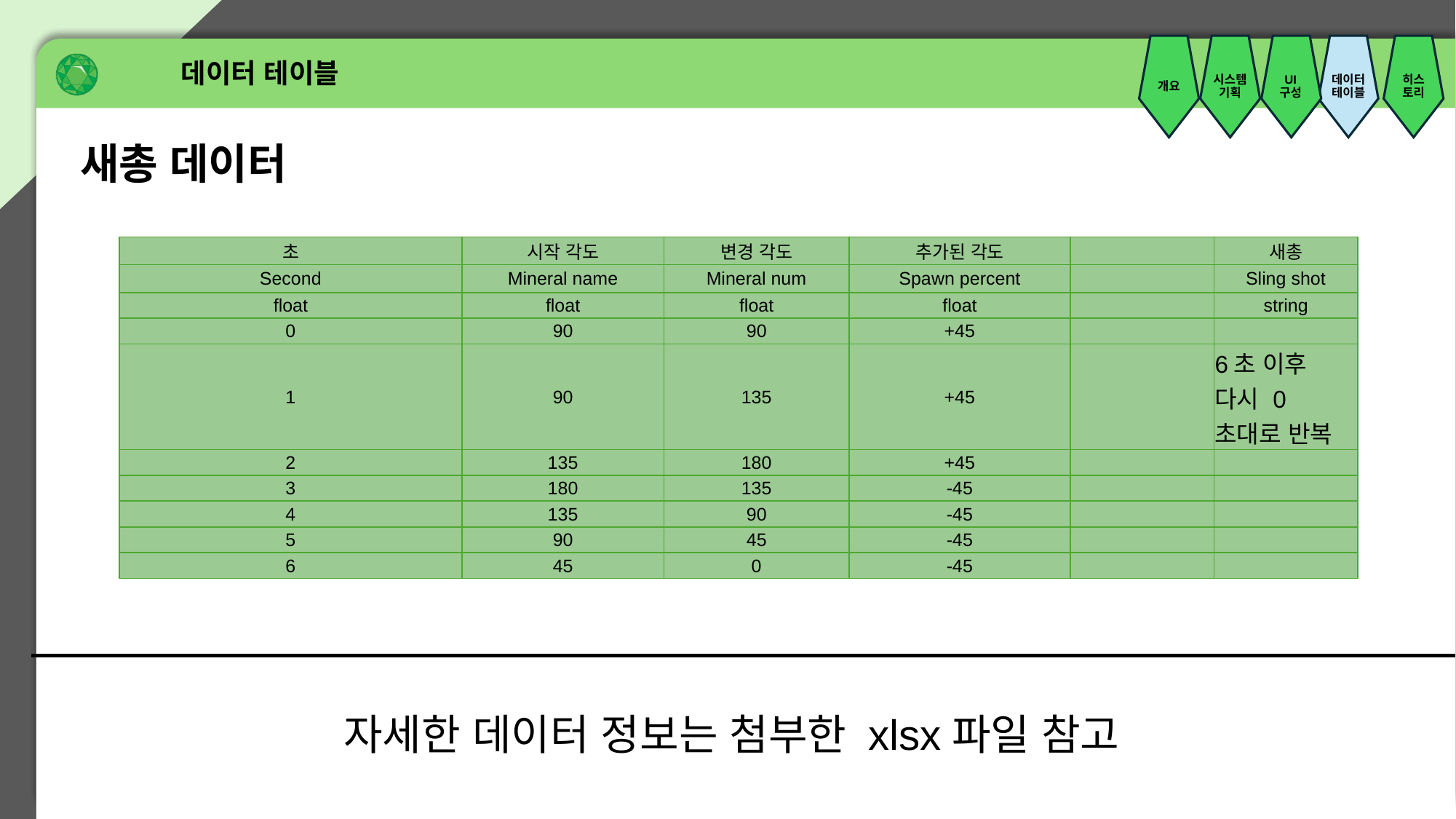

데이터 테이블
개요
시스템기획
UI
구성
데이터테이블
히스토리
새총 데이터
| 초 | 시작 각도 | 변경 각도 | 추가된 각도 |  | 새총 |
| --- | --- | --- | --- | --- | --- |
| Second | Mineral name | Mineral num | Spawn percent |  | Sling shot |
| float | float | float | float |  | string |
| 0 | 90 | 90 | +45 |  |  |
| 1 | 90 | 135 | +45 |  | 6초 이후 다시 0초대로 반복 |
| 2 | 135 | 180 | +45 |  |  |
| 3 | 180 | 135 | -45 |  |  |
| 4 | 135 | 90 | -45 |  |  |
| 5 | 90 | 45 | -45 |  |  |
| 6 | 45 | 0 | -45 |  |  |
자세한 데이터 정보는 첨부한 xlsx파일 참고